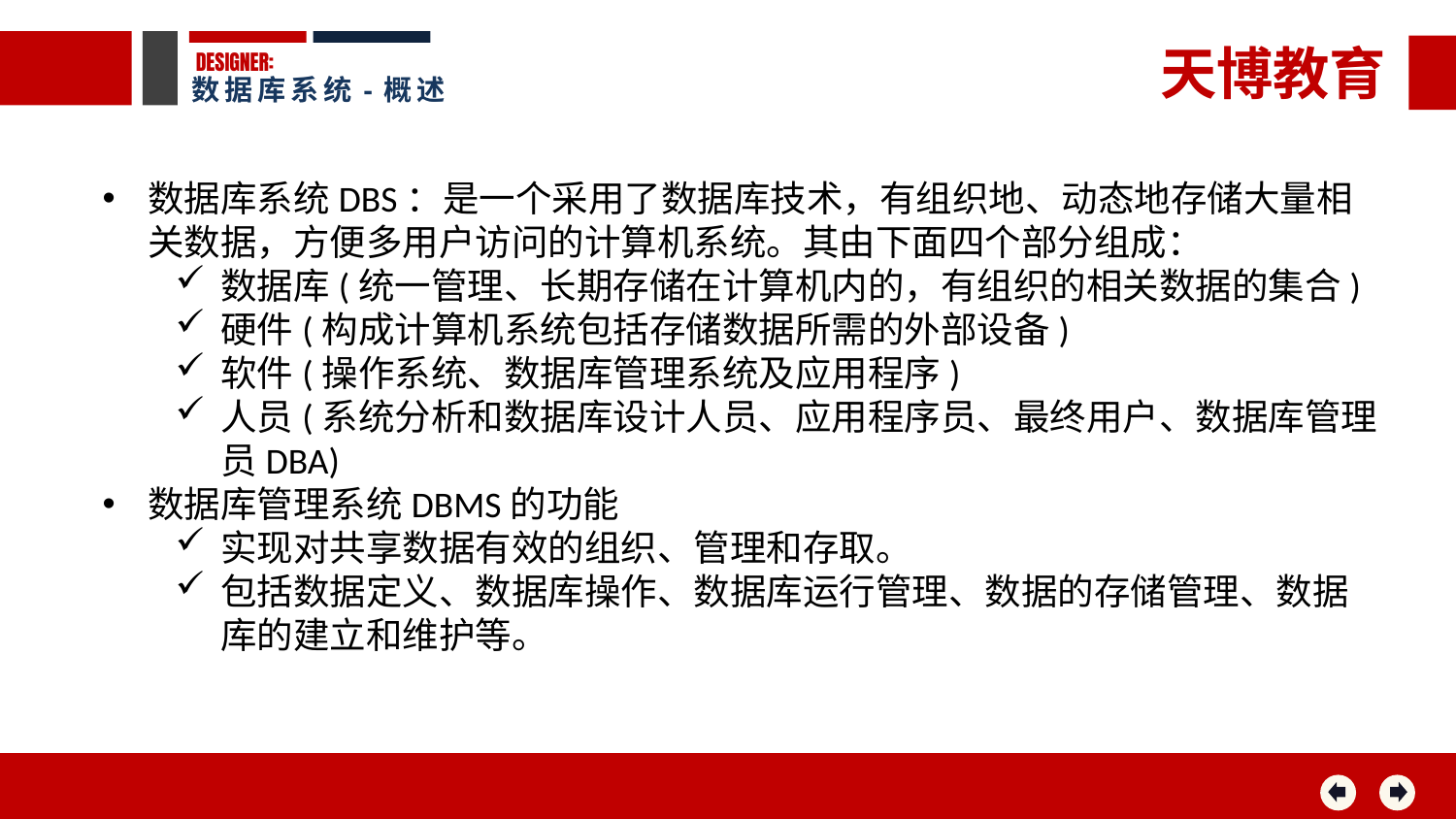

天博教育
DESIGNER:
数据库系统-概述
数据库系统DBS：是一个采用了数据库技术，有组织地、动态地存储大量相关数据，方便多用户访问的计算机系统。其由下面四个部分组成：
数据库(统一管理、长期存储在计算机内的，有组织的相关数据的集合)
硬件(构成计算机系统包括存储数据所需的外部设备)
软件(操作系统、数据库管理系统及应用程序)
人员(系统分析和数据库设计人员、应用程序员、最终用户、数据库管理员DBA)
数据库管理系统DBMS的功能
实现对共享数据有效的组织、管理和存取。
包括数据定义、数据库操作、数据库运行管理、数据的存储管理、数据库的建立和维护等。